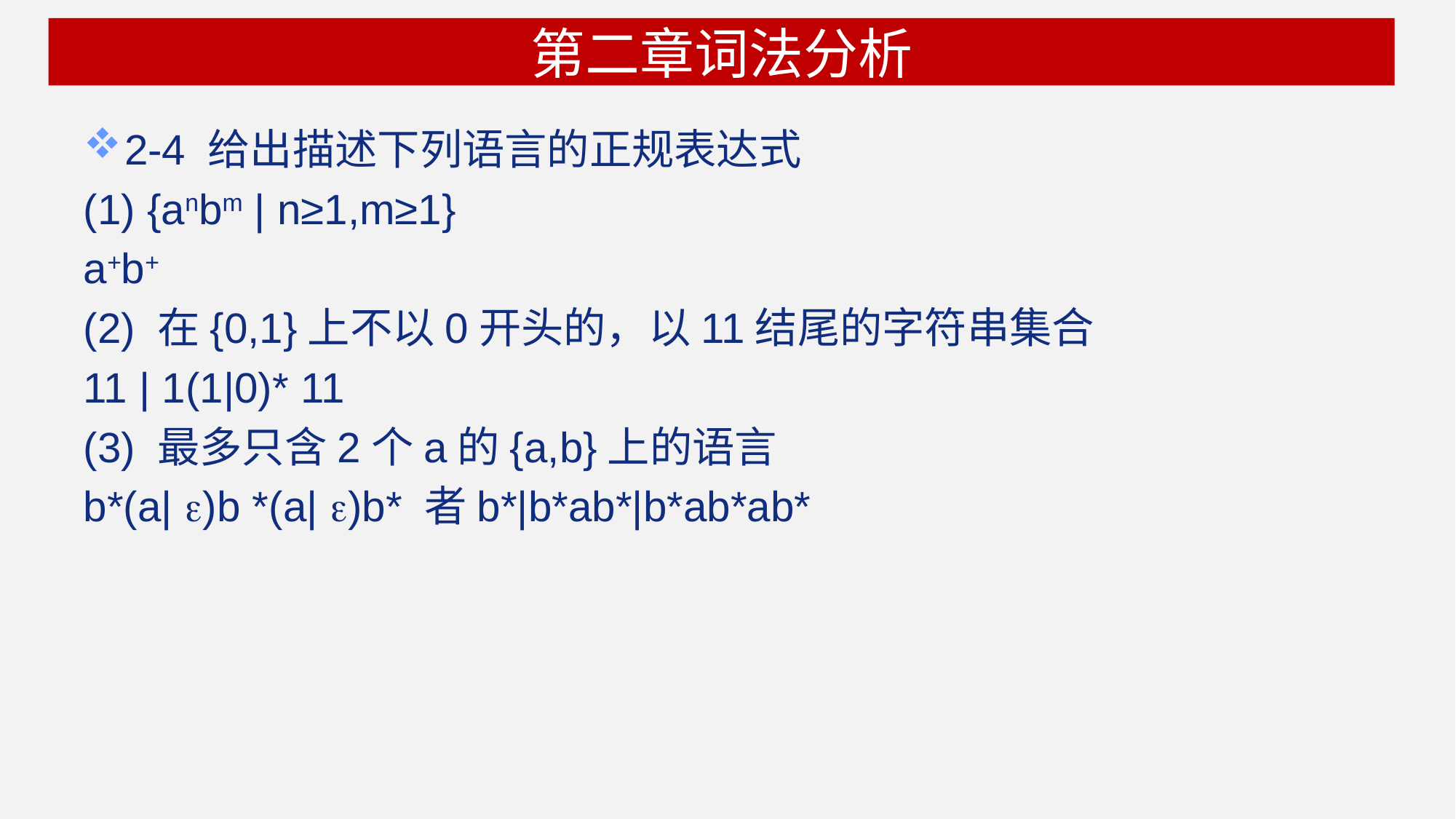

# 第二章词法分析
2-4 给出描述下列语言的正规表达式
(1) {anbm | n≥1,m≥1}
a+b+
(2) 在{0,1}上不以0开头的，以11结尾的字符串集合
11 | 1(1|0)* 11
(3) 最多只含2个a的{a,b}上的语言
b*(a| ε)b *(a| ε)b* 者b*|b*ab*|b*ab*ab*